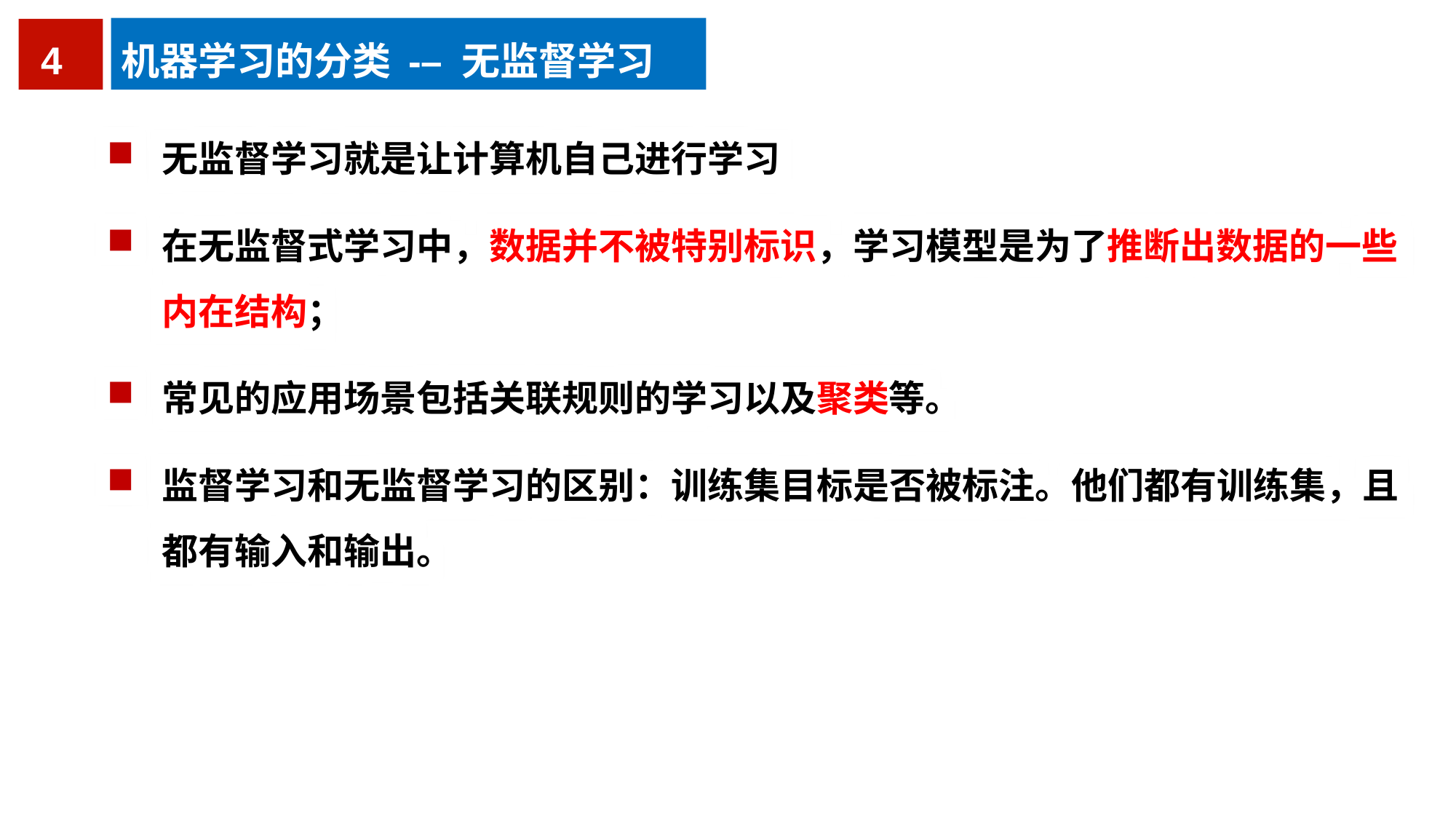

4
机器学习的分类 -– 无监督学习
无监督学习就是让计算机自己进行学习
在无监督式学习中，数据并不被特别标识，学习模型是为了推断出数据的一些内在结构；
常见的应用场景包括关联规则的学习以及聚类等。
监督学习和无监督学习的区别：训练集目标是否被标注。他们都有训练集，且都有输入和输出。